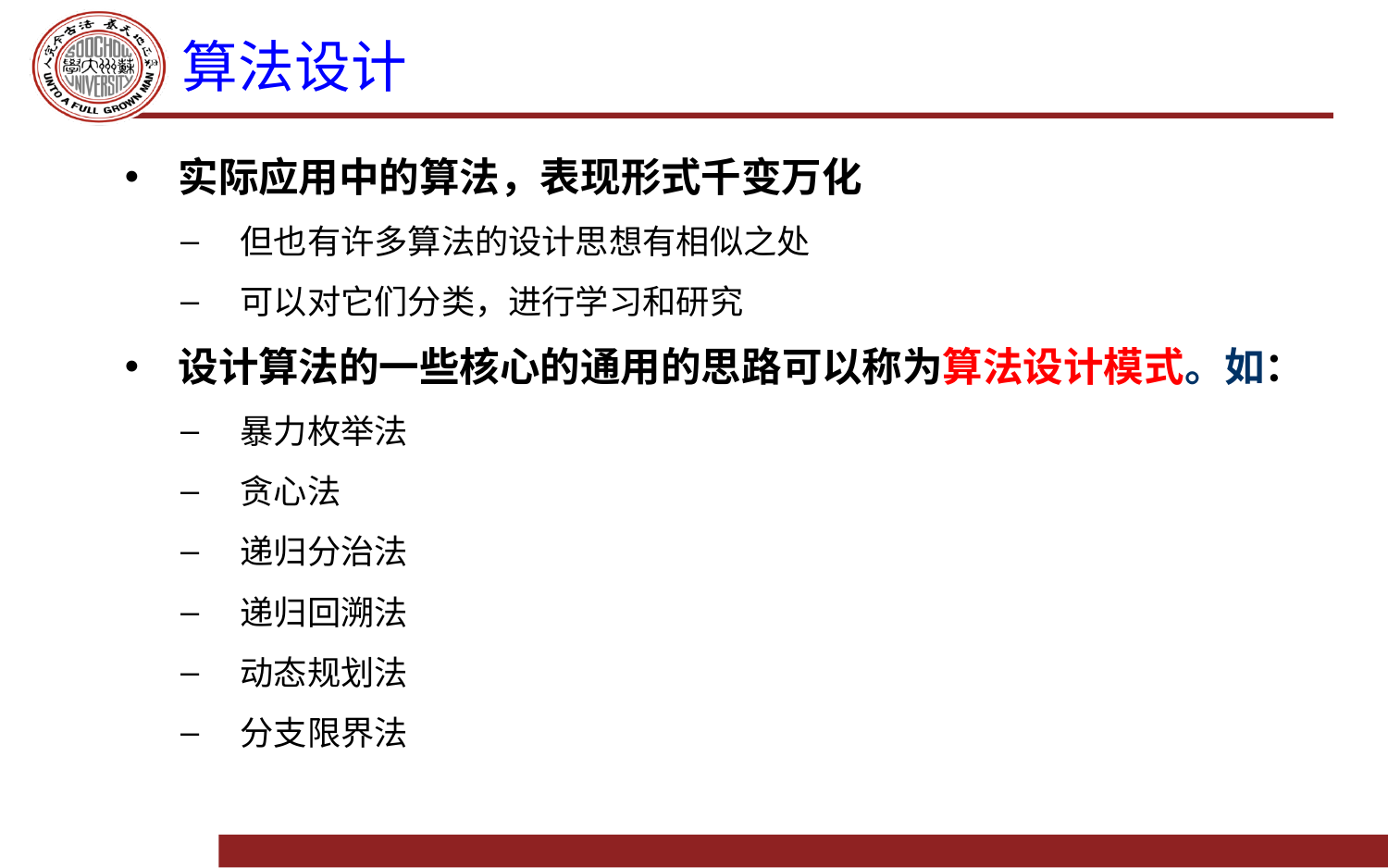

# 算法设计
实际应用中的算法，表现形式千变万化
但也有许多算法的设计思想有相似之处
可以对它们分类，进行学习和研究
设计算法的一些核心的通用的思路可以称为算法设计模式。如：
暴力枚举法
贪心法
递归分治法
递归回溯法
动态规划法
分支限界法